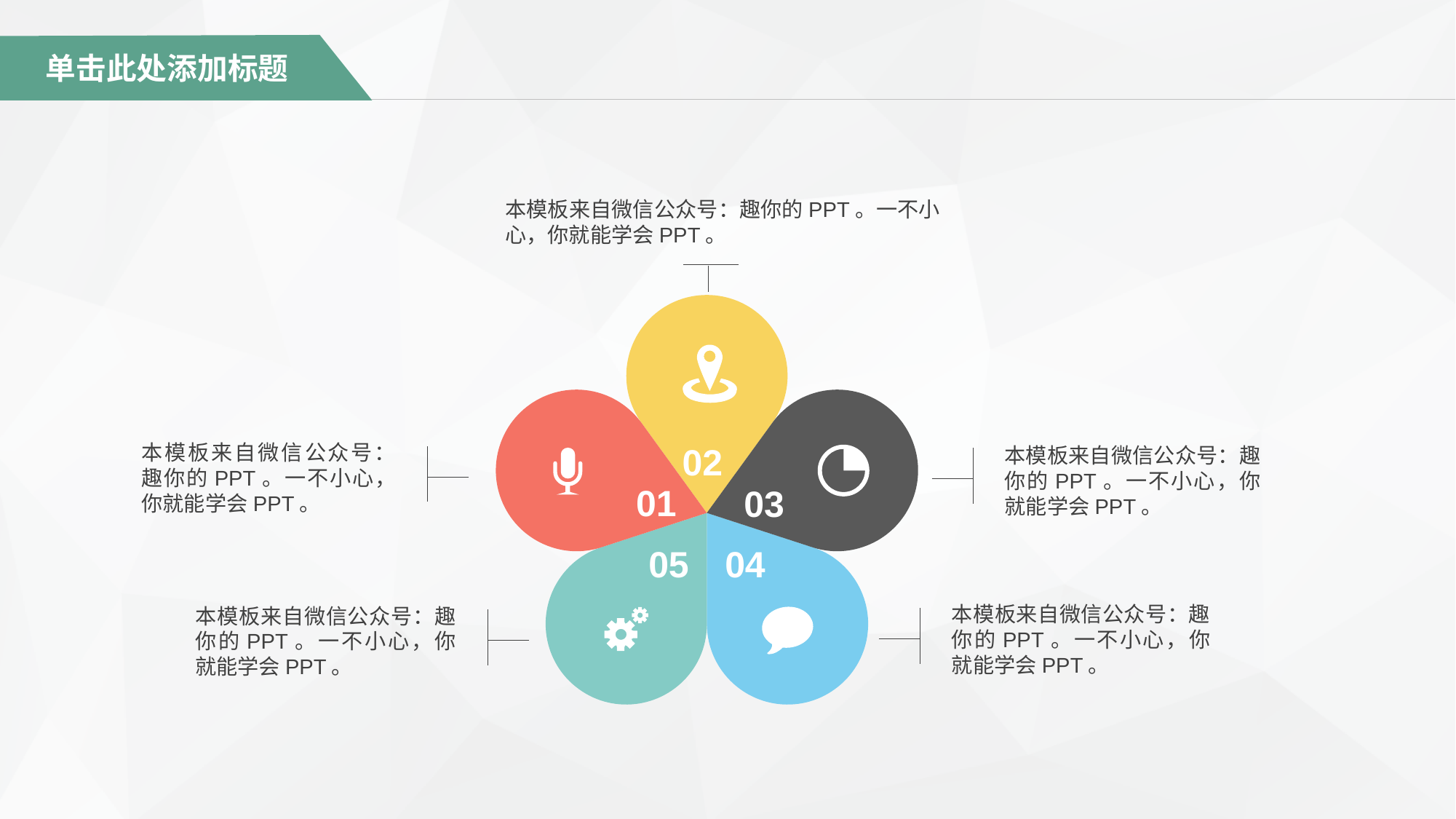

单击此处添加标题
本模板来自微信公众号：趣你的PPT。一不小心，你就能学会PPT。

02

01

03

05

04

本模板来自微信公众号：趣你的PPT。一不小心，你就能学会PPT。
本模板来自微信公众号：趣你的PPT。一不小心，你就能学会PPT。
本模板来自微信公众号：趣你的PPT。一不小心，你就能学会PPT。
本模板来自微信公众号：趣你的PPT。一不小心，你就能学会PPT。